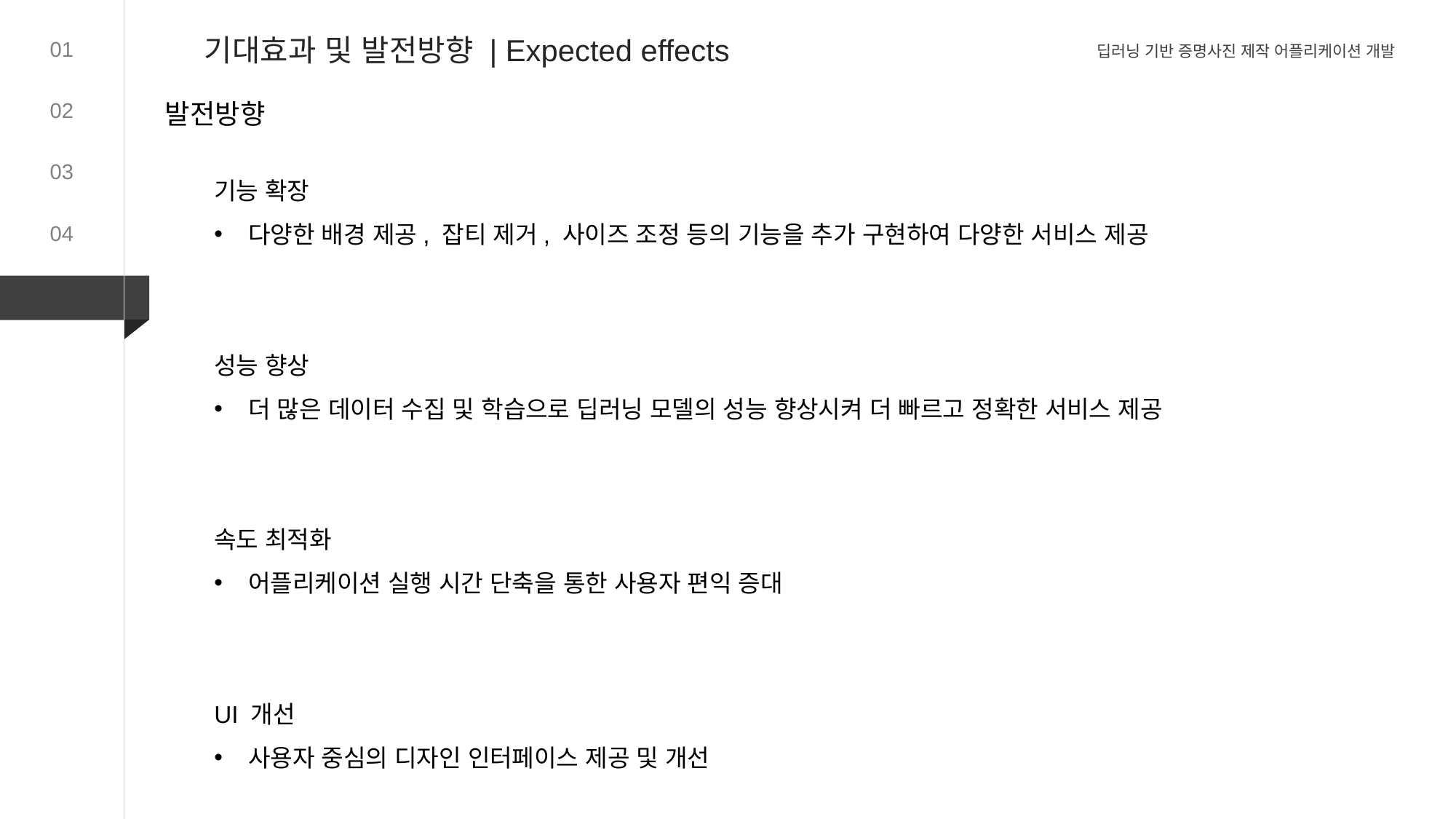

기대효과 및 발전방향 | Expected effects
01
딥러닝 기반 증명사진 제작 어플리케이션 개발

발전방향
02
03
기능 확장
다양한 배경 제공, 잡티 제거, 사이즈 조정 등의 기능을 추가 구현하여 다양한 서비스 제공

성능 향상
더 많은 데이터 수집 및 학습으로 딥러닝 모델의 성능 향상시켜 더 빠르고 정확한 서비스 제공

속도 최적화
어플리케이션 실행 시간 단축을 통한 사용자 편익 증대

UI 개선
사용자 중심의 디자인 인터페이스 제공 및 개선
04

05